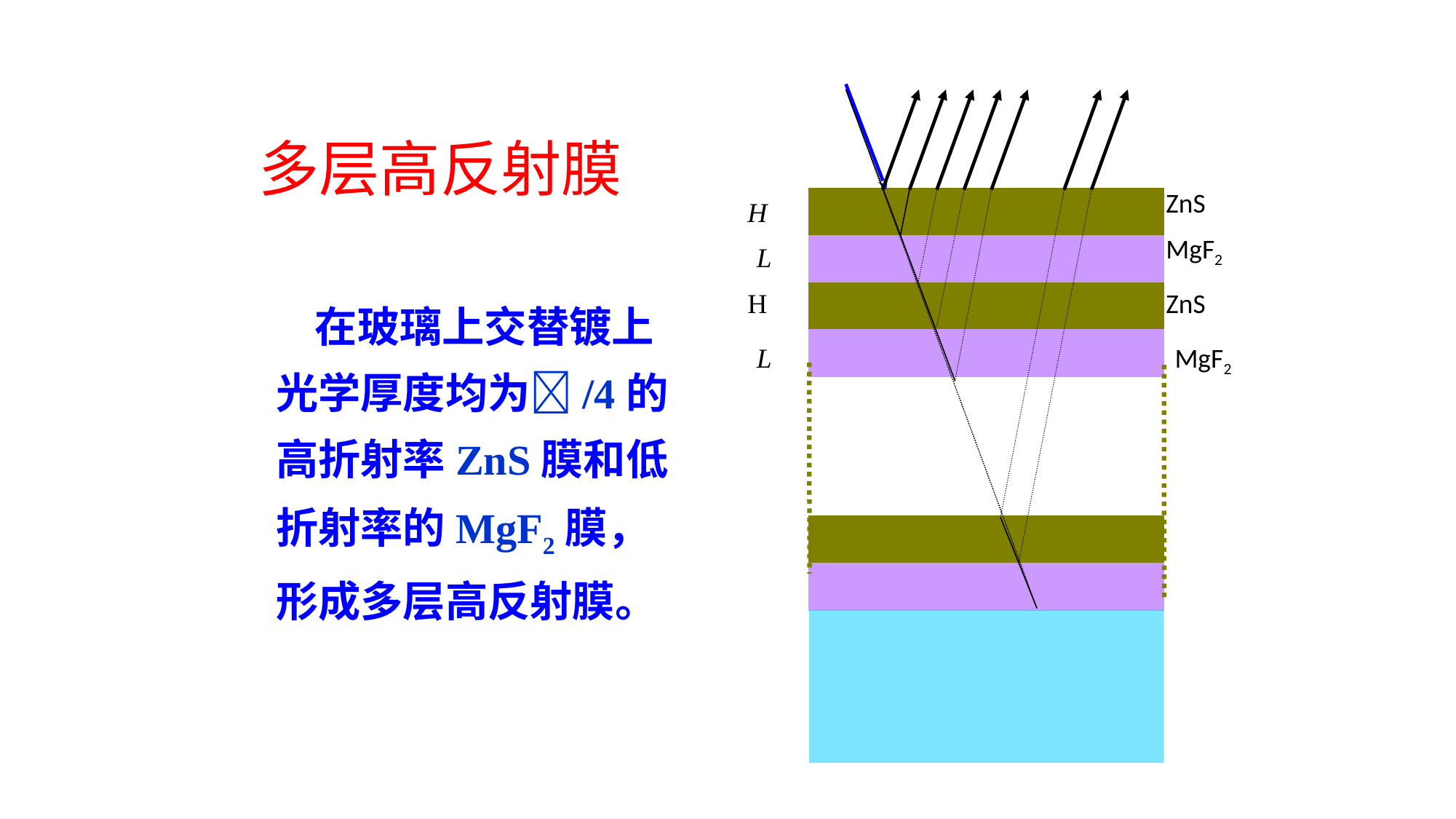

ZnS

H

MgF2
L

H
ZnS

L
MgF2

多层高反射膜
   在玻璃上交替镀上光学厚度均为λ/4的高折射率ZnS膜和低折射率的MgF2膜，形成多层高反射膜。